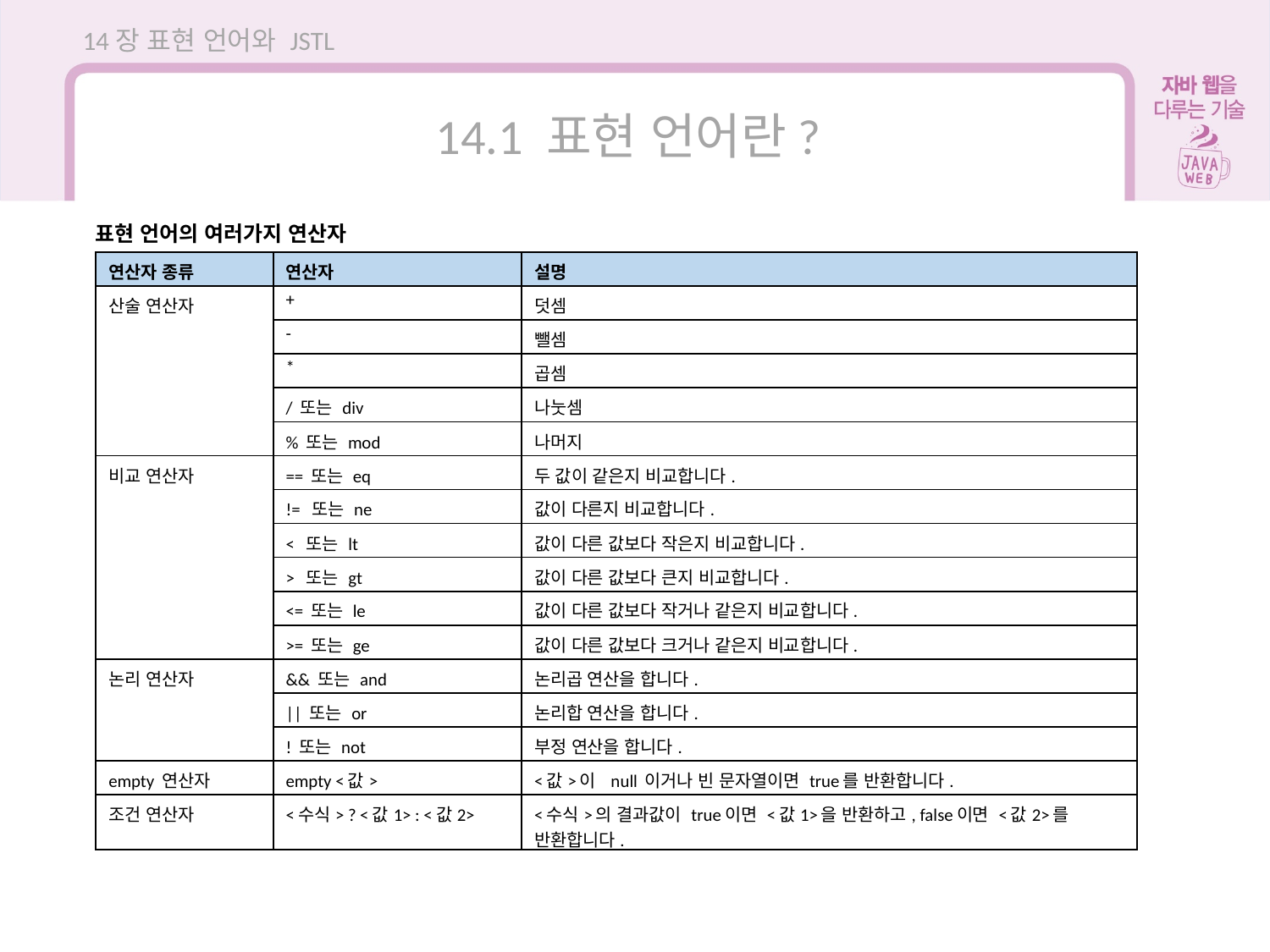

14장 표현 언어와 JSTL
14.1 표현 언어란?
표현 언어의 여러가지 연산자
| 연산자 종류 | 연산자 | 설명 |
| --- | --- | --- |
| 산술 연산자 | + | 덧셈 |
|  | - | 뺄셈 |
|  | \* | 곱셈 |
|  | / 또는 div | 나눗셈 |
|  | % 또는 mod | 나머지 |
| 비교 연산자 | == 또는 eq | 두 값이 같은지 비교합니다. |
|  | != 또는 ne | 값이 다른지 비교합니다. |
|  | < 또는 lt | 값이 다른 값보다 작은지 비교합니다. |
|  | > 또는 gt | 값이 다른 값보다 큰지 비교합니다. |
|  | <= 또는 le | 값이 다른 값보다 작거나 같은지 비교합니다. |
|  | >= 또는 ge | 값이 다른 값보다 크거나 같은지 비교합니다. |
| 논리 연산자 | && 또는 and | 논리곱 연산을 합니다. |
|  | || 또는 or | 논리합 연산을 합니다. |
|  | ! 또는 not | 부정 연산을 합니다. |
| empty 연산자 | empty <값> | <값>이 null 이거나 빈 문자열이면 true를 반환합니다. |
| 조건 연산자 | <수식> ? <값1> : <값2> | <수식>의 결과값이 true이면 <값1>을 반환하고, false이면 <값2>를 반환합니다. |